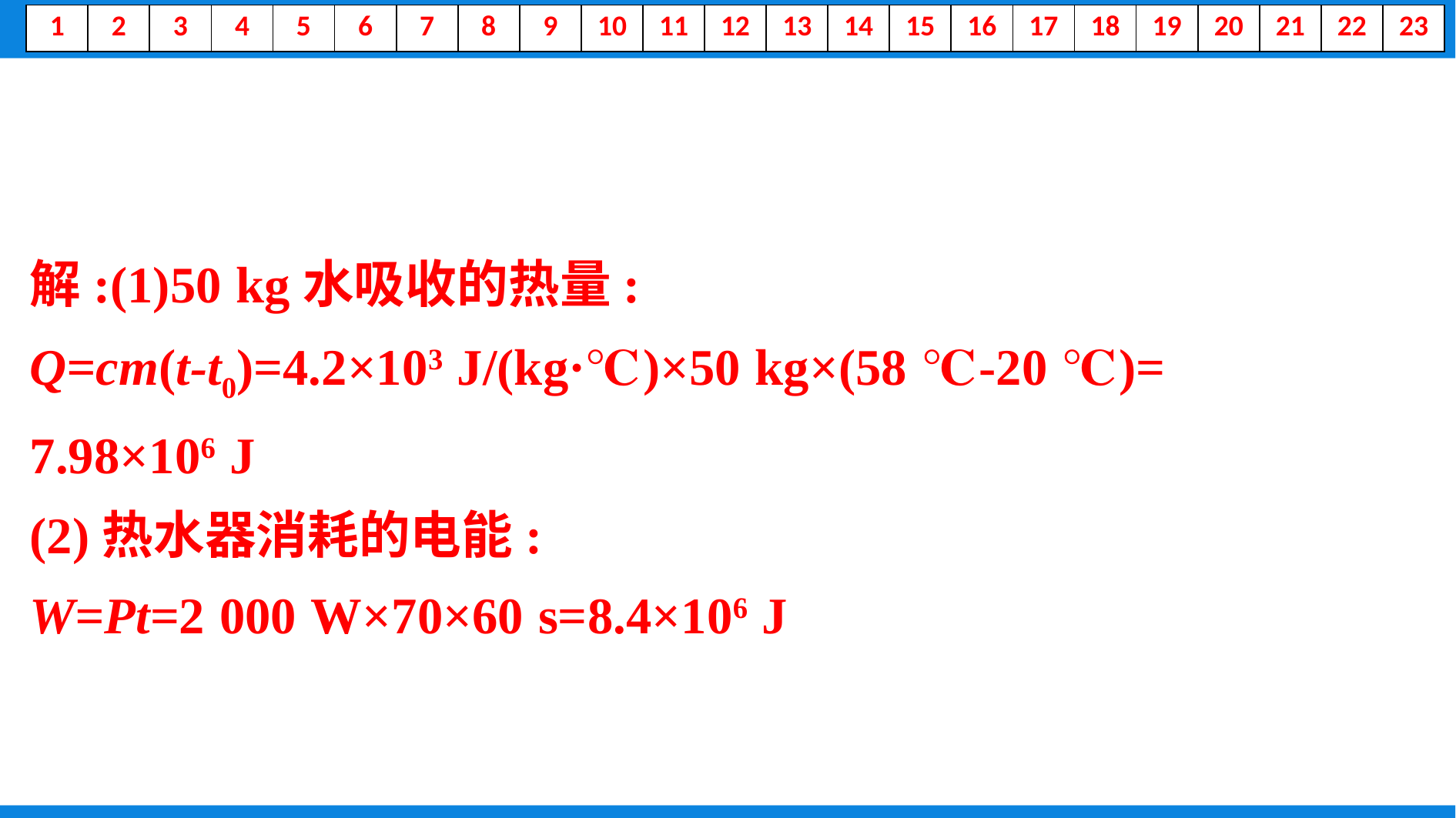

解:(1)50 kg水吸收的热量:
Q=cm(t-t0)=4.2×103 J/(kg·℃)×50 kg×(58 ℃-20 ℃)=
7.98×106 J
(2)热水器消耗的电能:
W=Pt=2 000 W×70×60 s=8.4×106 J